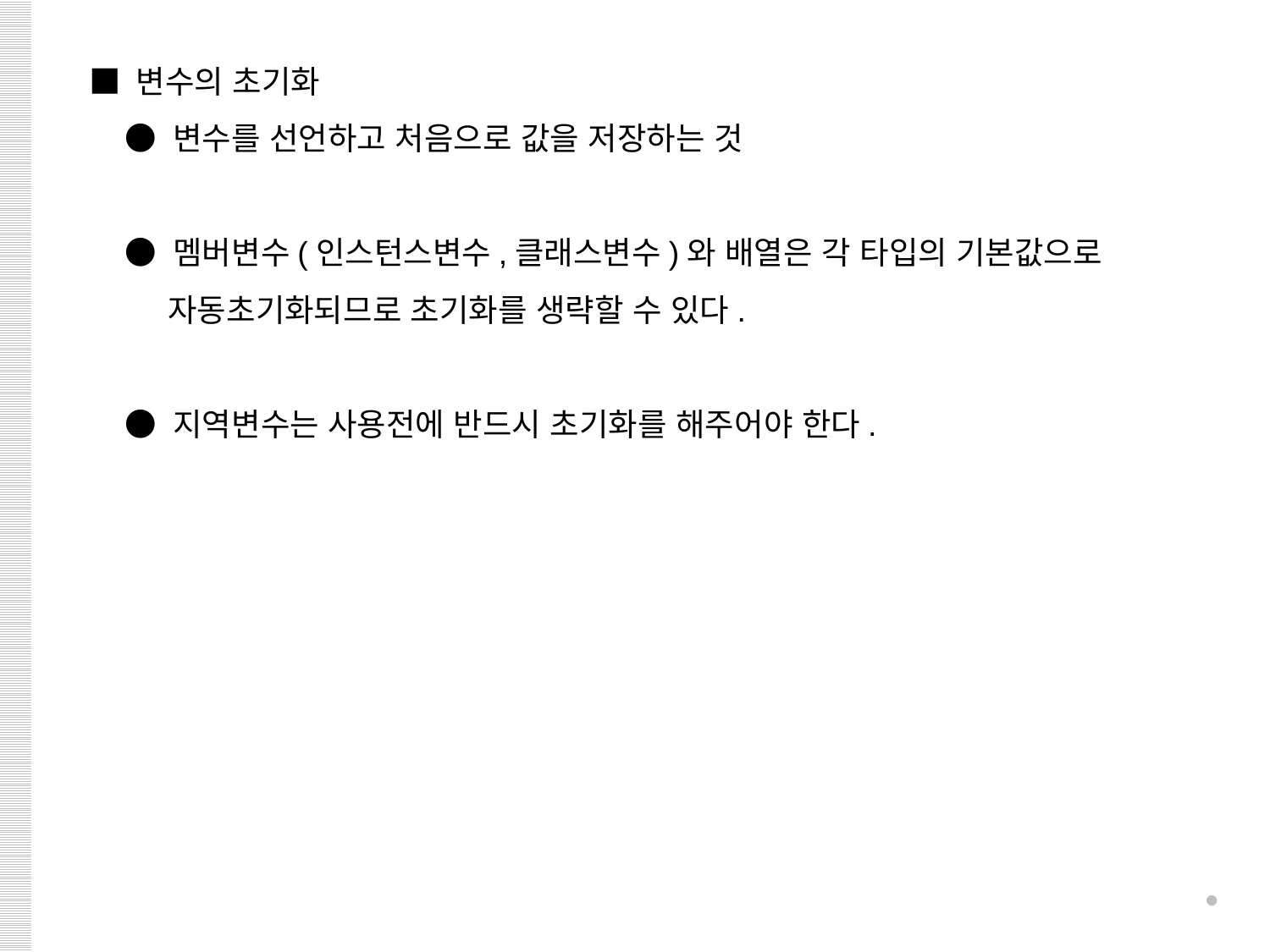

■ 변수의 초기화
    ● 변수를 선언하고 처음으로 값을 저장하는 것

    ● 멤버변수(인스턴스변수,클래스변수)와 배열은 각 타입의 기본값으로
        자동초기화되므로 초기화를 생략할 수 있다.

    ● 지역변수는 사용전에 반드시 초기화를 해주어야 한다.